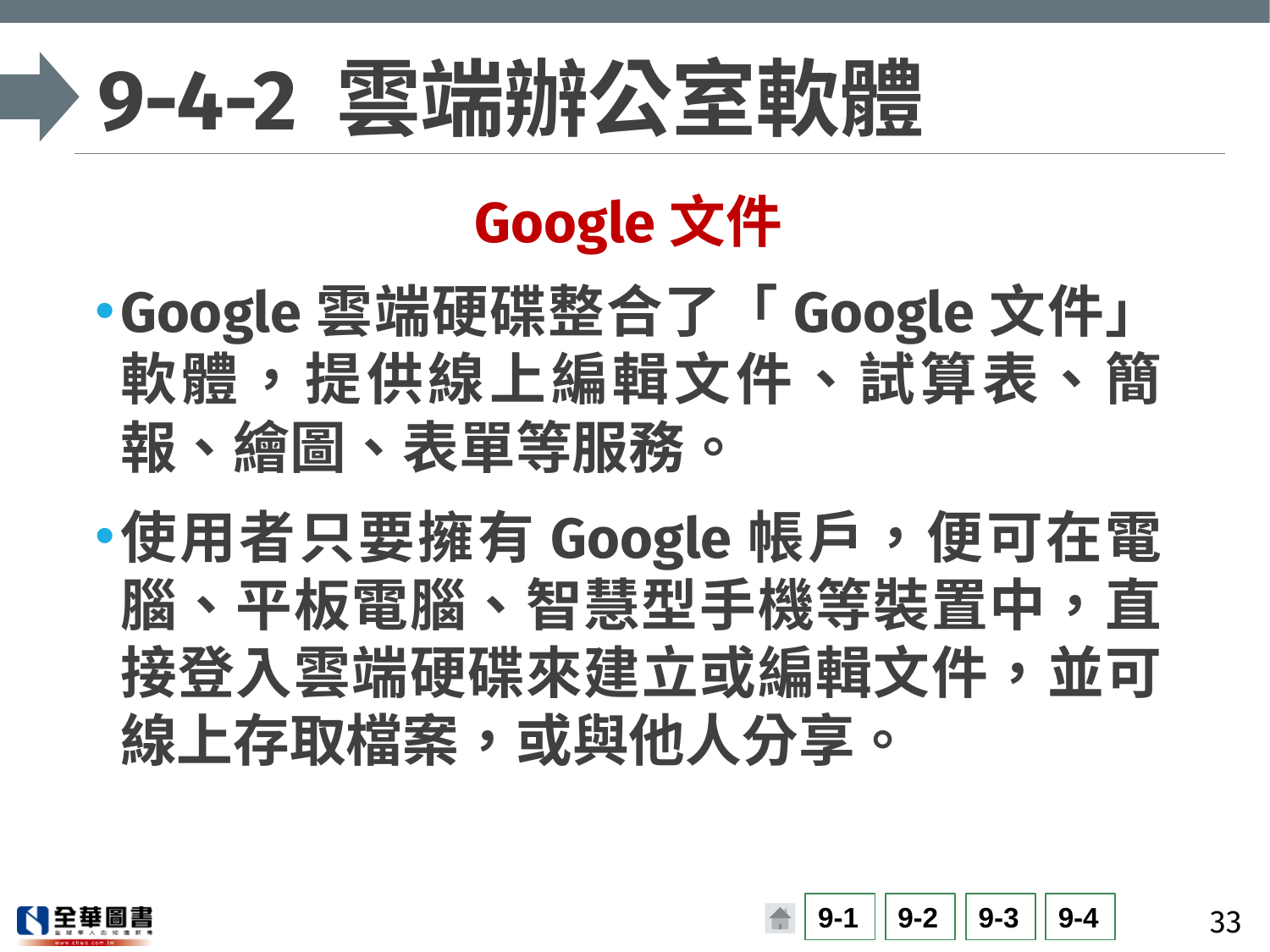

# 9-4-2 雲端辦公室軟體
Google文件
Google雲端硬碟整合了「Google文件」軟體，提供線上編輯文件、試算表、簡報、繪圖、表單等服務。
使用者只要擁有Google帳戶，便可在電腦、平板電腦、智慧型手機等裝置中，直接登入雲端硬碟來建立或編輯文件，並可線上存取檔案，或與他人分享。
33